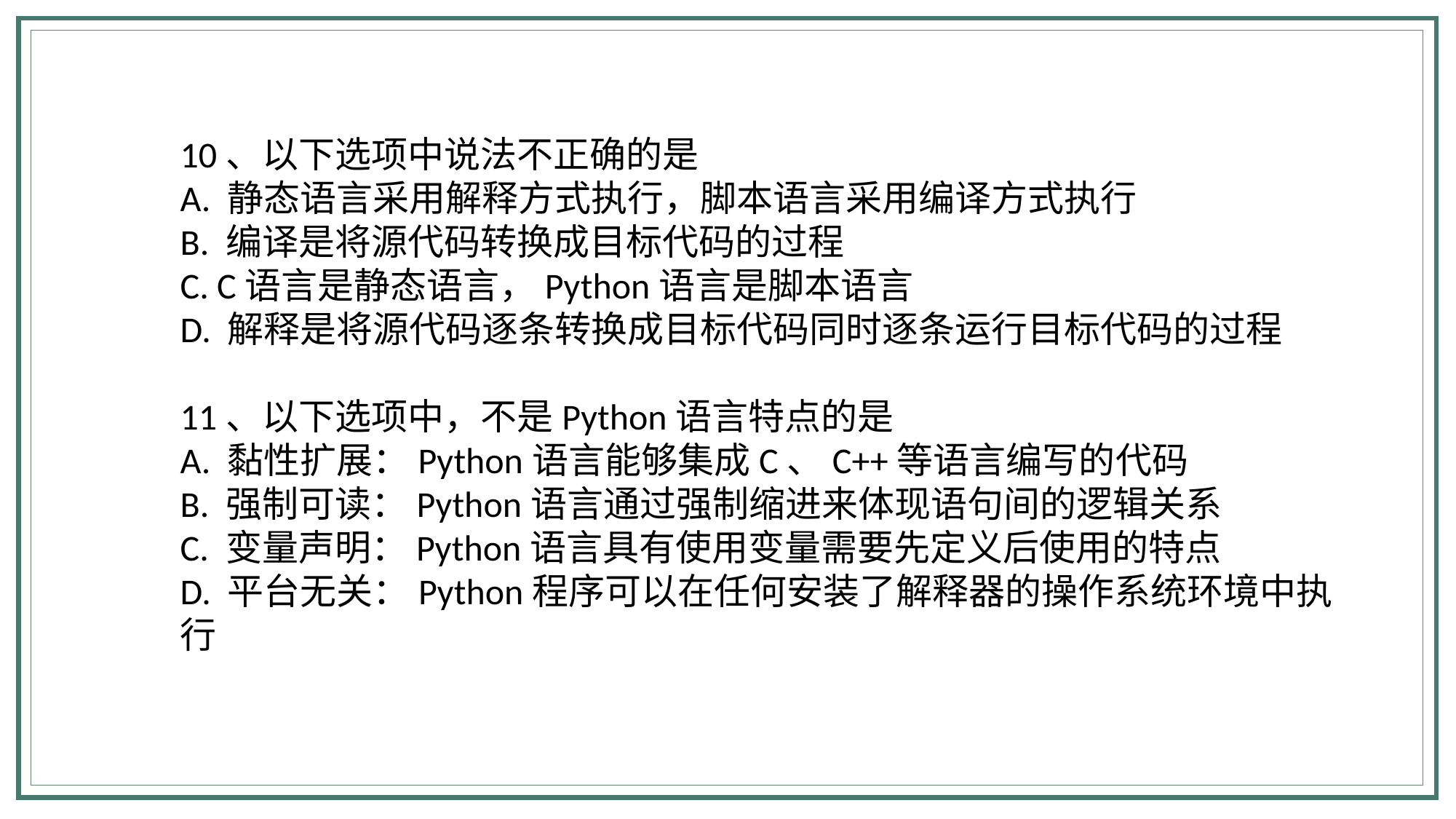

10、以下选项中说法不正确的是‬‬‬‬‬‬‬‬‬‬‬‬‬‬‬‬‬‬‬‬‬‬‬‬‬‬‬‬‬‬‬‬‬‬‬‬‬‬‬‬‬‬‬‬‬‬‬‬‬‬‬‬‬‬‬‬‬‬‬‬‬‬‬‬‬‬‬‬‬‬‬‬‬‬‬‬‬‬‬‬‬‬‬‬‬‬‬‬‬‬‬‬‬‬‬‬‬‬‬‬‬‬‬‬‬‬‬‬‬‬‬‬‬‬‬‬‬‬‬‬‬‬‬‬‬‬‬‬‬‬‬‬‬‬‬‬‬‬‬‬‬‬‬‬
A. 静态语言采用解释方式执行，脚本语言采用编译方式执行
B. 编译是将源代码转换成目标代码的过程
C. C语言是静态语言，Python语言是脚本语言
D. 解释是将源代码逐条转换成目标代码同时逐条运行目标代码的过程

11、以下选项中，不是Python语言特点的是‬‬‬‬‬‬‬‬‬‬‬‬‬‬‬‬‬‬‬‬‬‬‬‬‬‬‬‬‬‬‬‬‬‬‬‬‬‬‬‬‬‬‬‬‬‬‬‬‬‬‬‬‬‬‬‬‬‬‬‬‬‬‬‬‬‬‬‬‬‬‬‬‬‬‬‬‬‬‬‬‬‬‬‬‬‬‬‬‬‬‬‬‬‬‬‬‬‬‬‬‬‬‬‬‬‬‬‬‬‬‬‬‬‬‬‬‬‬‬‬‬‬‬‬‬‬‬‬‬‬‬‬‬‬‬‬‬‬‬‬‬‬‬‬
A. 黏性扩展：Python语言能够集成C、C++等语言编写的代码
B. 强制可读：Python语言通过强制缩进来体现语句间的逻辑关系
C. 变量声明：Python语言具有使用变量需要先定义后使用的特点
D. 平台无关：Python程序可以在任何安装了解释器的操作系统环境中执行